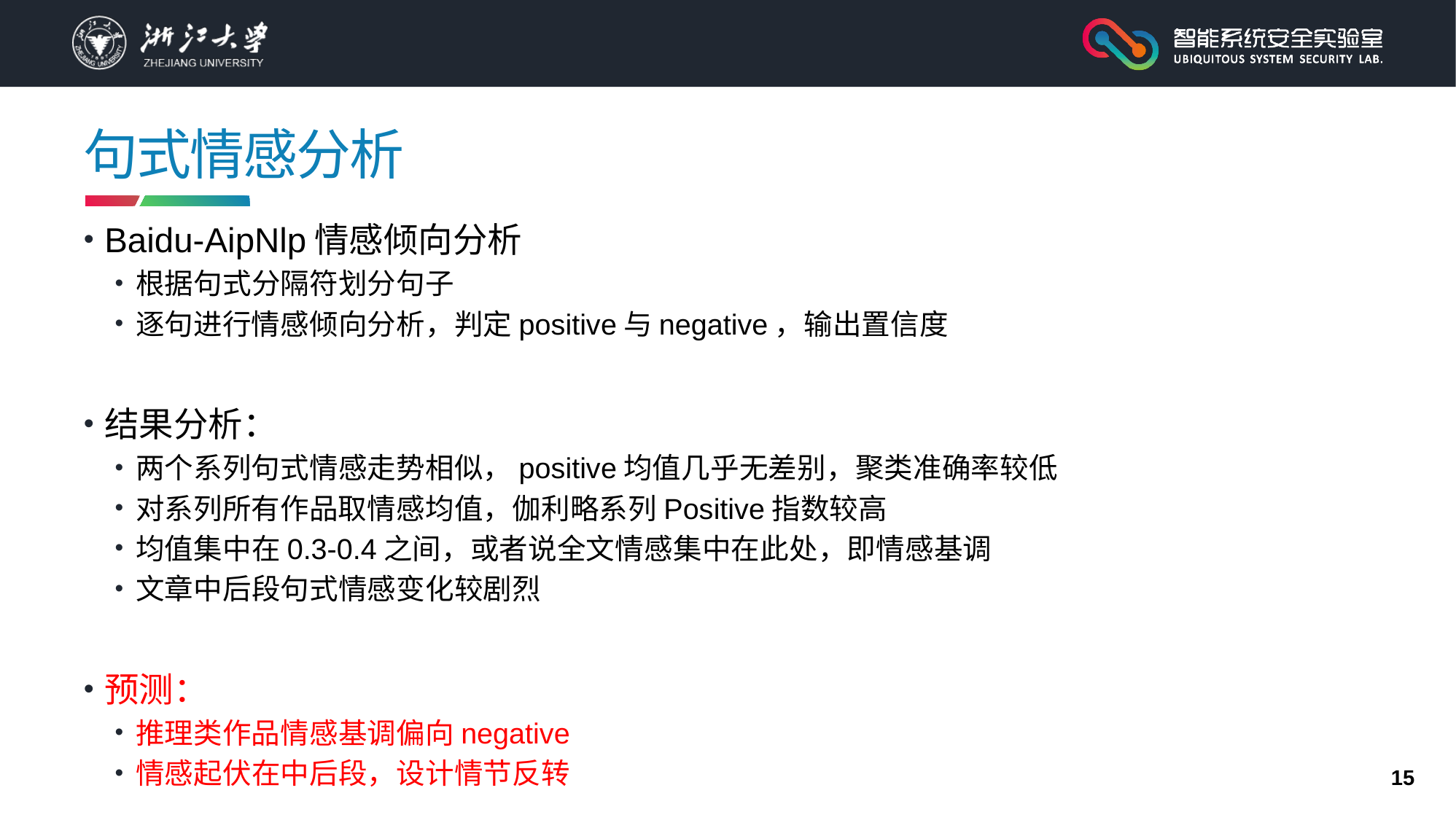

# 句式情感分析
Baidu-AipNlp情感倾向分析
根据句式分隔符划分句子
逐句进行情感倾向分析，判定positive与negative，输出置信度

结果分析：
两个系列句式情感走势相似，positive均值几乎无差别，聚类准确率较低
对系列所有作品取情感均值，伽利略系列Positive指数较高
均值集中在0.3-0.4之间，或者说全文情感集中在此处，即情感基调
文章中后段句式情感变化较剧烈

预测：
推理类作品情感基调偏向negative
情感起伏在中后段，设计情节反转
15